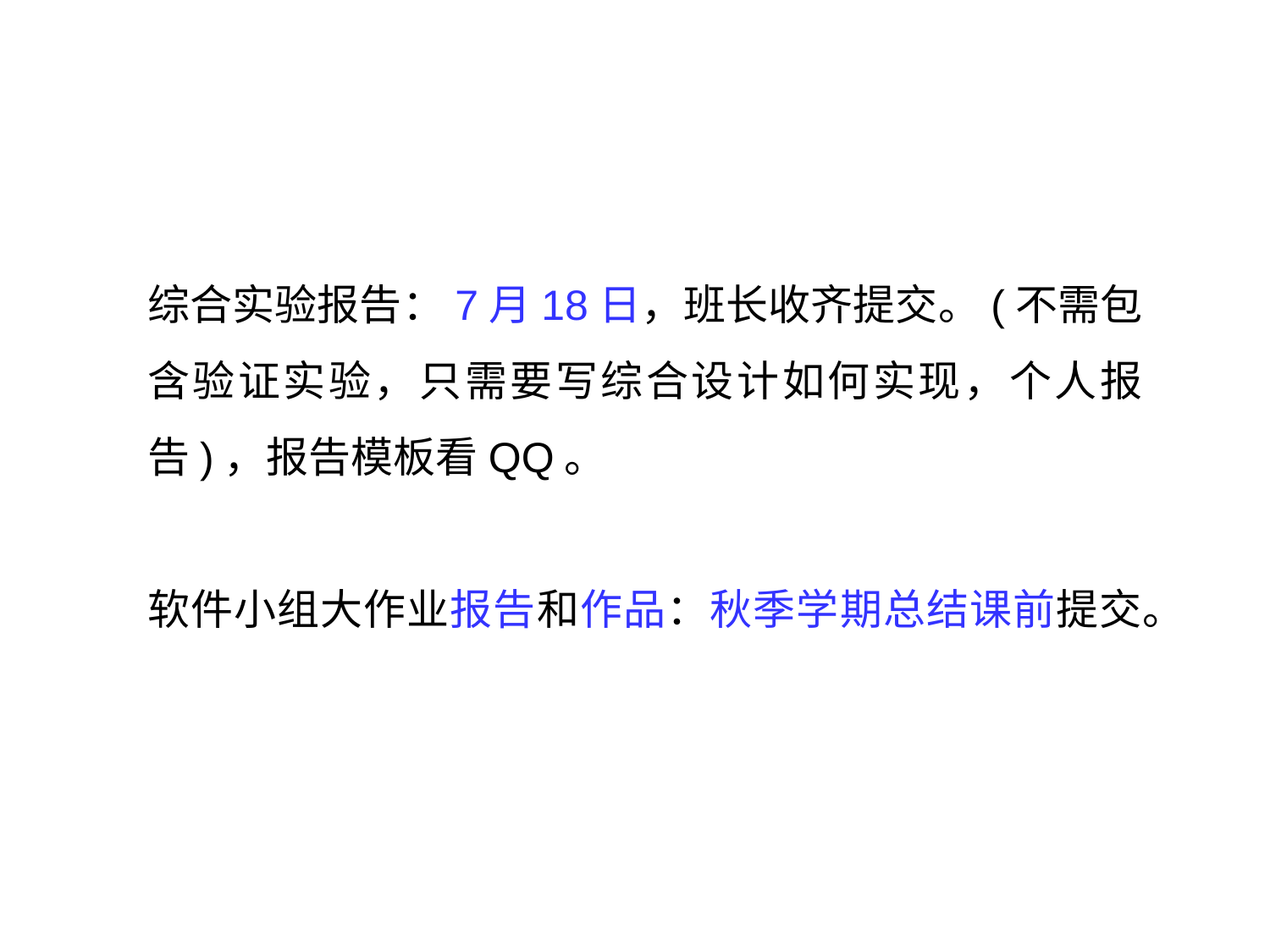

综合实验报告：7月18日，班长收齐提交。(不需包含验证实验，只需要写综合设计如何实现，个人报告)，报告模板看QQ。

软件小组大作业报告和作品：秋季学期总结课前提交。